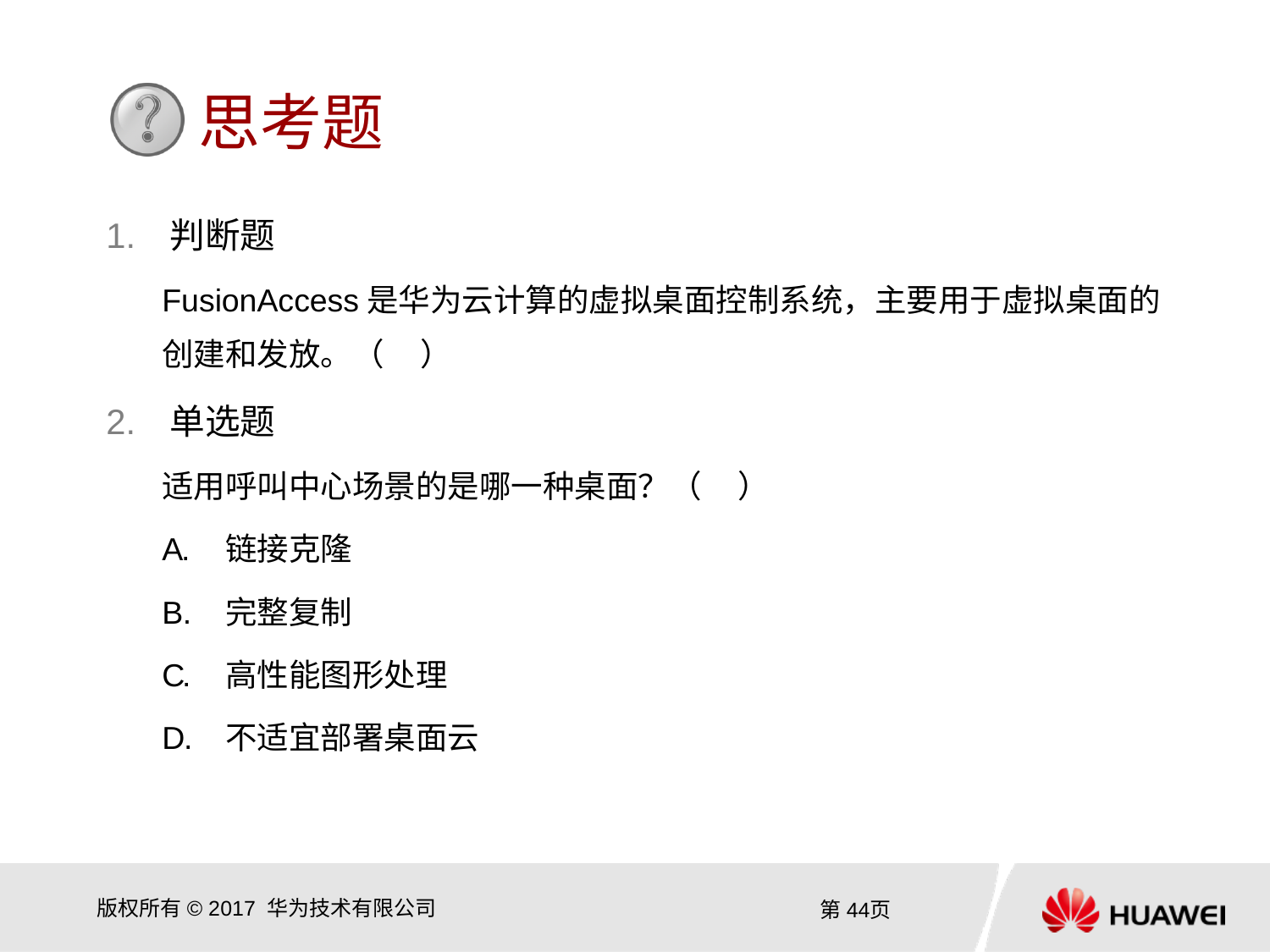

判断题
FusionAccess是华为云计算的虚拟桌面控制系统，主要用于虚拟桌面的创建和发放。（     ）
单选题
适用呼叫中心场景的是哪一种桌面？（     ）
链接克隆
完整复制
高性能图形处理
不适宜部署桌面云